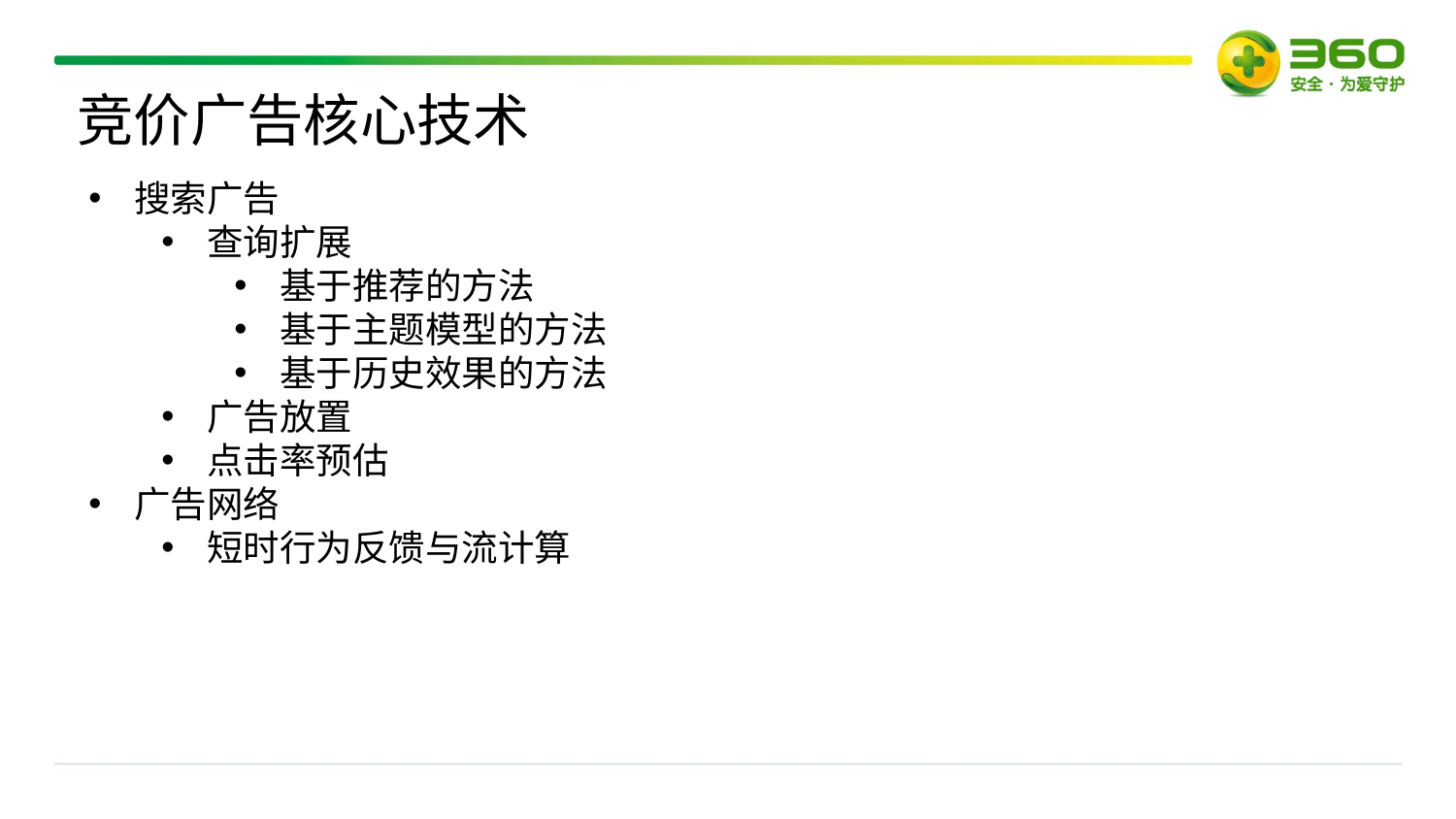

竞价广告核心技术
搜索广告
查询扩展
基于推荐的方法
基于主题模型的方法
基于历史效果的方法
广告放置
点击率预估
广告网络
短时行为反馈与流计算